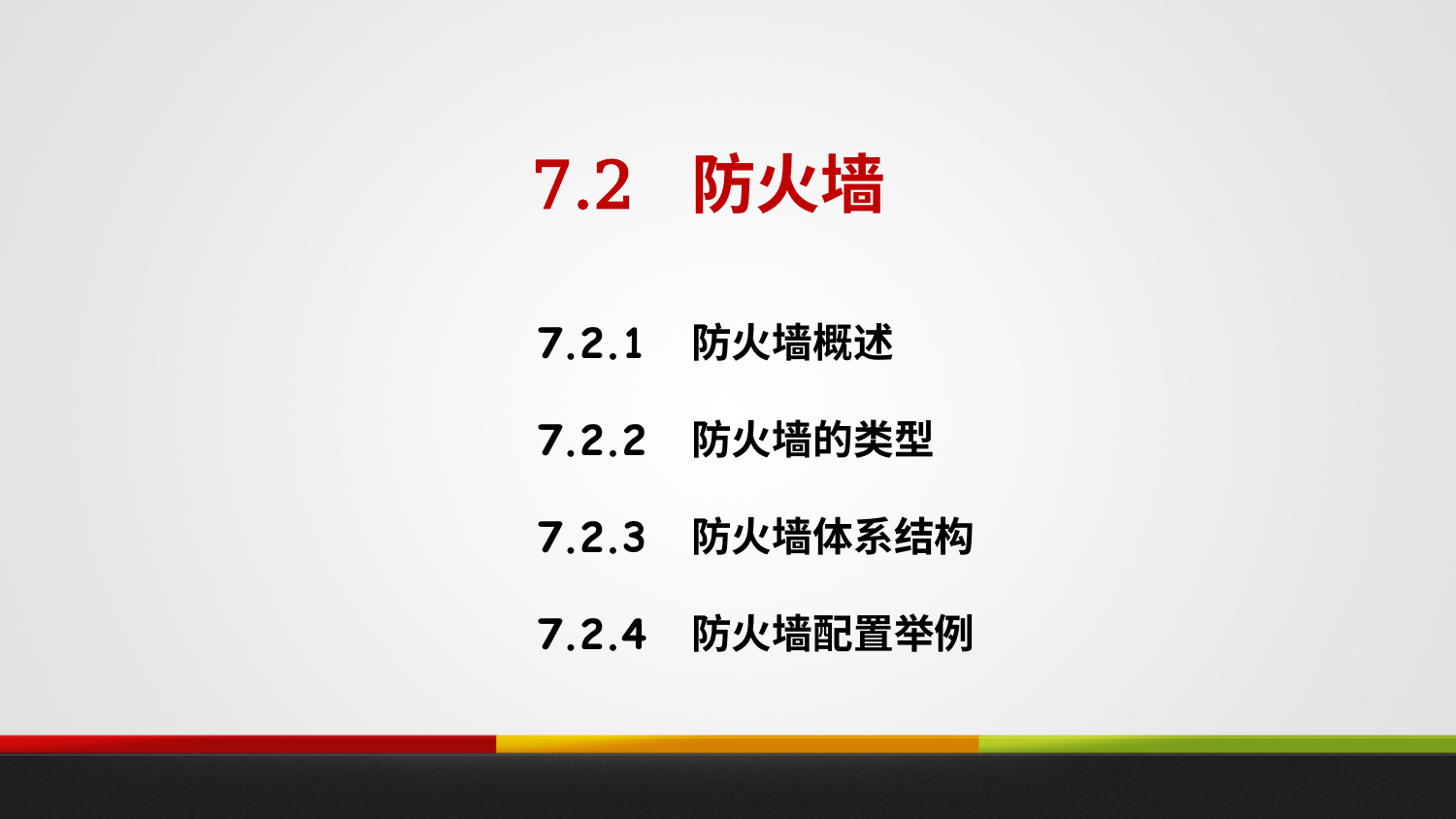

# 7.2  防火墙
7.2.1  防火墙概述
7.2.2  防火墙的类型
7.2.3  防火墙体系结构
7.2.4  防火墙配置举例